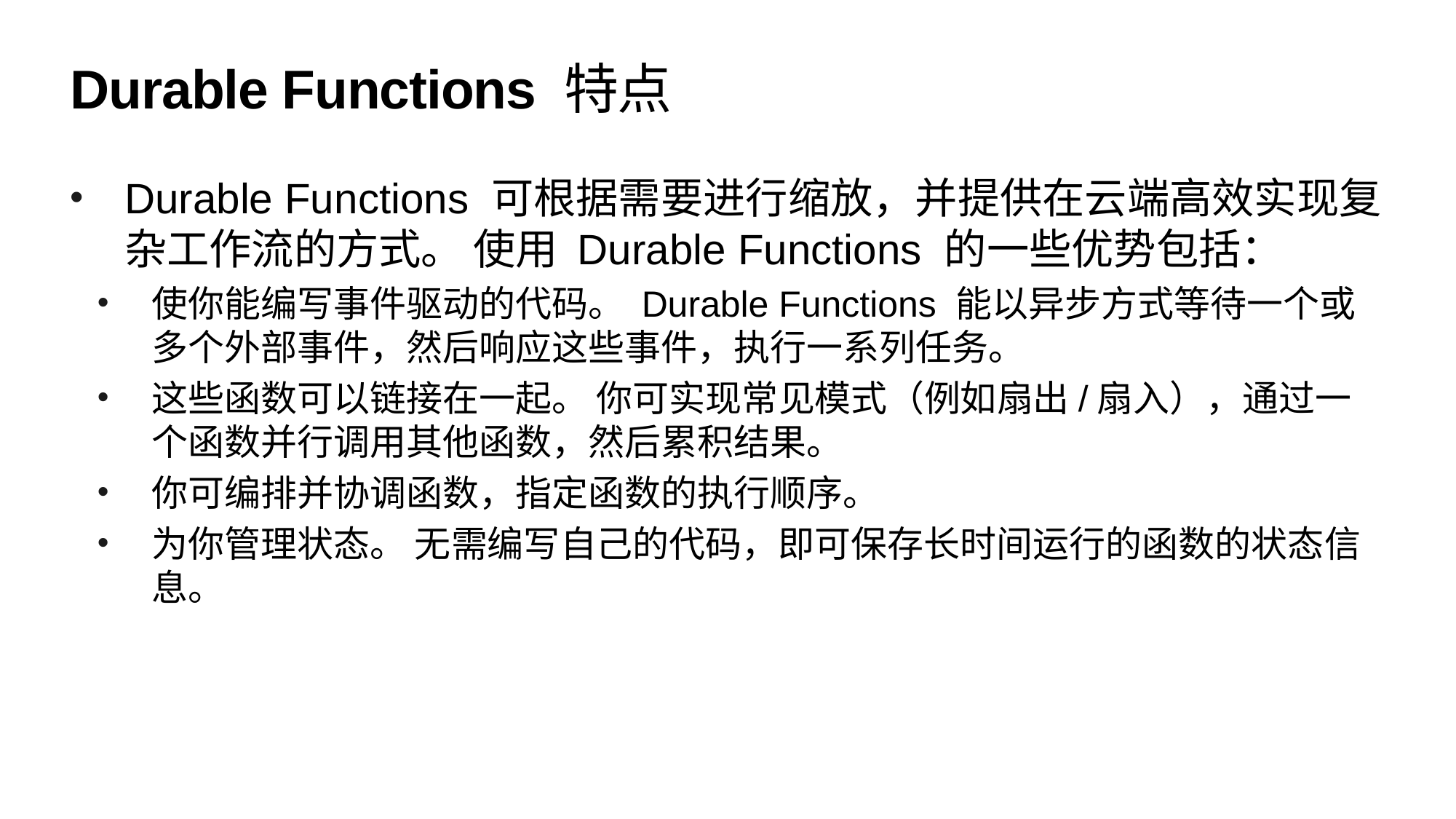

# Durable Functions 特点
Durable Functions 可根据需要进行缩放，并提供在云端高效实现复杂工作流的方式。 使用 Durable Functions 的一些优势包括：
使你能编写事件驱动的代码。 Durable Functions 能以异步方式等待一个或多个外部事件，然后响应这些事件，执行一系列任务。
这些函数可以链接在一起。 你可实现常见模式（例如扇出/扇入），通过一个函数并行调用其他函数，然后累积结果。
你可编排并协调函数，指定函数的执行顺序。
为你管理状态。 无需编写自己的代码，即可保存长时间运行的函数的状态信息。